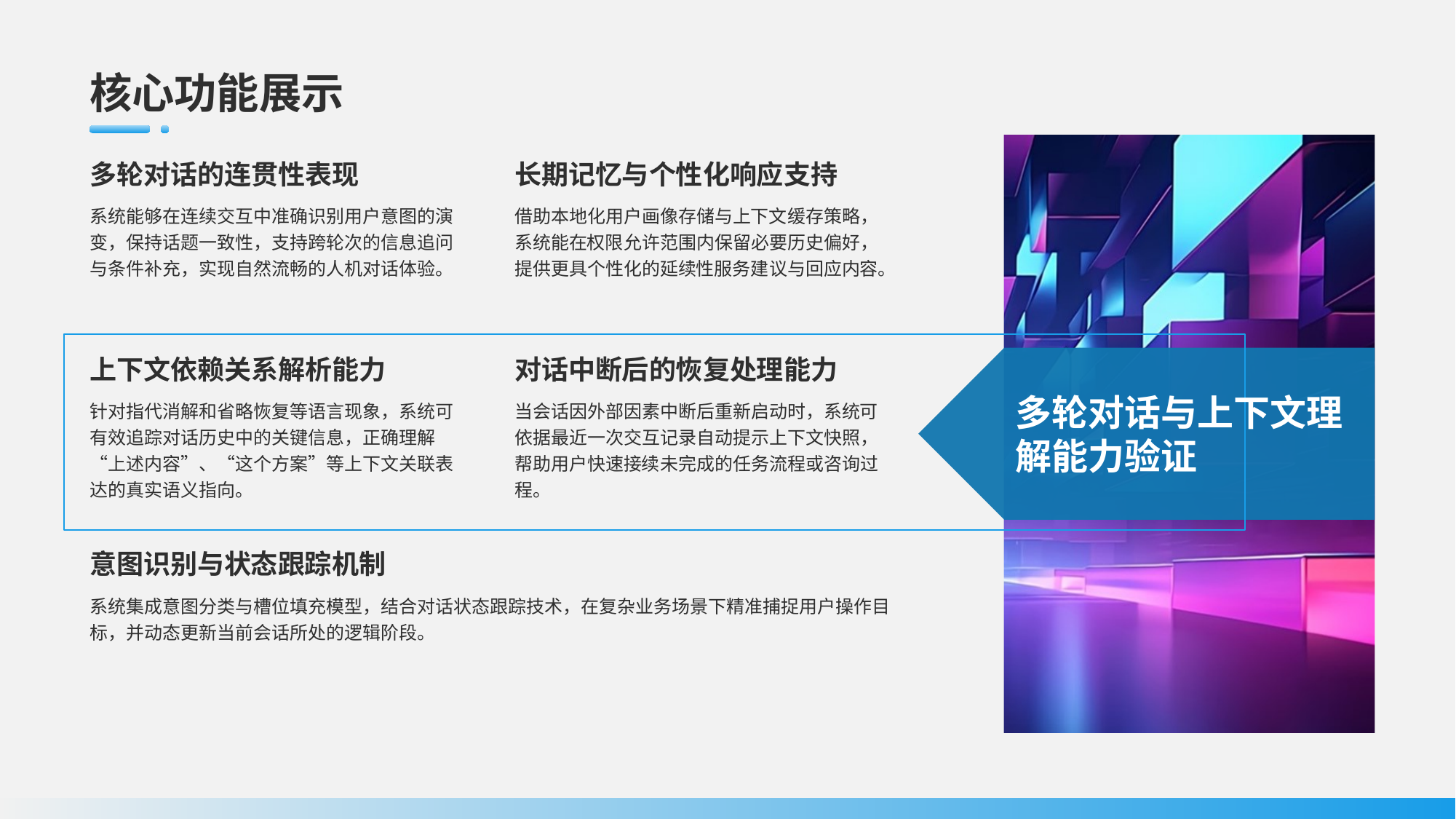

# 核心功能展示

多轮对话的连贯性表现
系统能够在连续交互中准确识别用户意图的演变，保持话题一致性，支持跨轮次的信息追问与条件补充，实现自然流畅的人机对话体验。
长期记忆与个性化响应支持
借助本地化用户画像存储与上下文缓存策略，系统能在权限允许范围内保留必要历史偏好，提供更具个性化的延续性服务建议与回应内容。

上下文依赖关系解析能力
针对指代消解和省略恢复等语言现象，系统可有效追踪对话历史中的关键信息，正确理解“上述内容”、“这个方案”等上下文关联表达的真实语义指向。
对话中断后的恢复处理能力
当会话因外部因素中断后重新启动时，系统可依据最近一次交互记录自动提示上下文快照，帮助用户快速接续未完成的任务流程或咨询过程。

多轮对话与上下文理解能力验证
意图识别与状态跟踪机制
系统集成意图分类与槽位填充模型，结合对话状态跟踪技术，在复杂业务场景下精准捕捉用户操作目标，并动态更新当前会话所处的逻辑阶段。